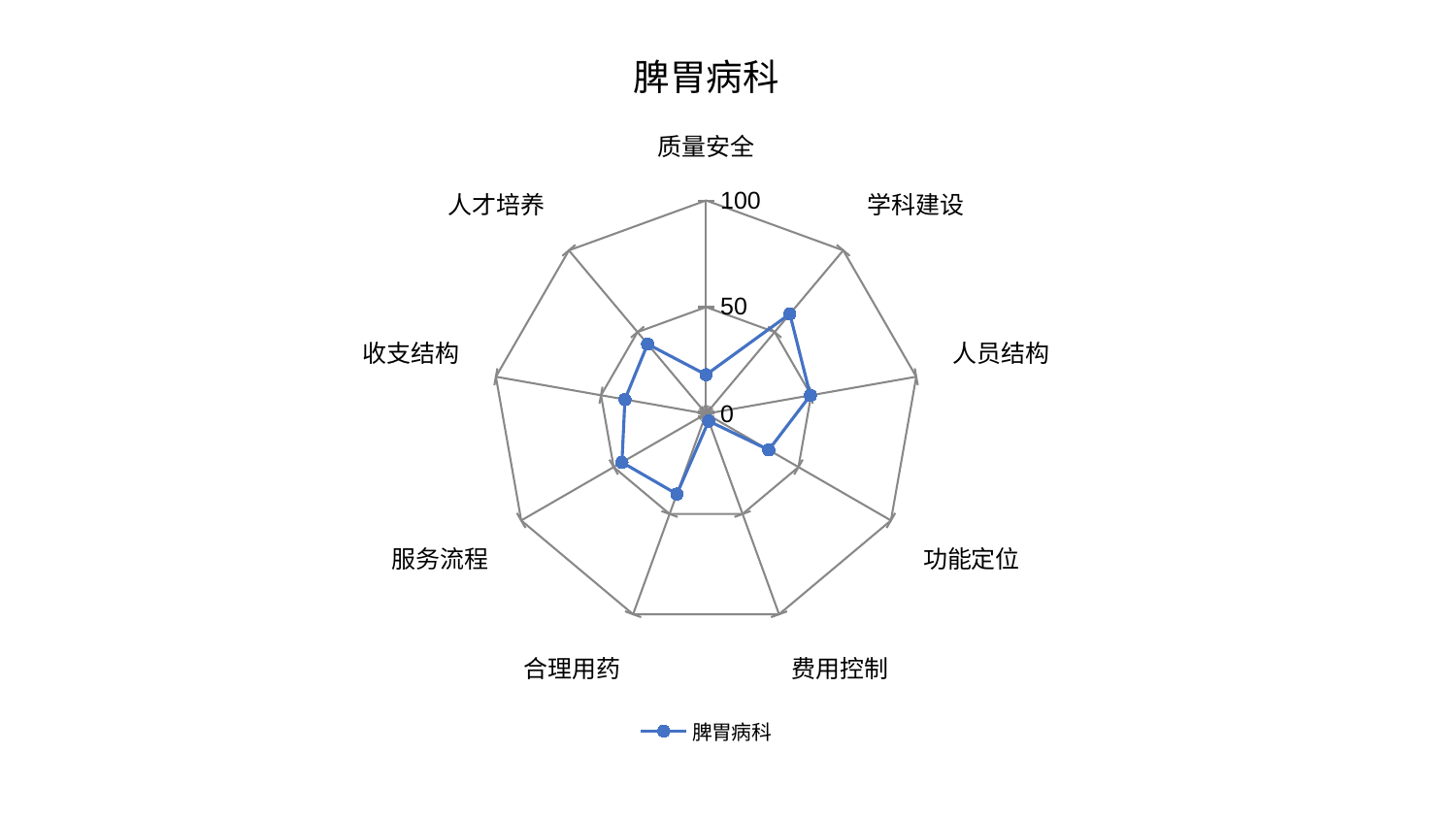

### Chart: 脾胃病科

| Category | 脾胃病科 |
|---|---|
| 质量安全 | 18.309863326007996 |
| 学科建设 | 61.10216845535781 |
| 人员结构 | 49.64092929898865 |
| 功能定位 | 33.93338865440932 |
| 费用控制 | 3.624797407513898 |
| 合理用药 | 40.06283256049466 |
| 服务流程 | 45.539533259550055 |
| 收支结构 | 38.61903236483849 |
| 人才培养 | 42.663729005884974 |
186